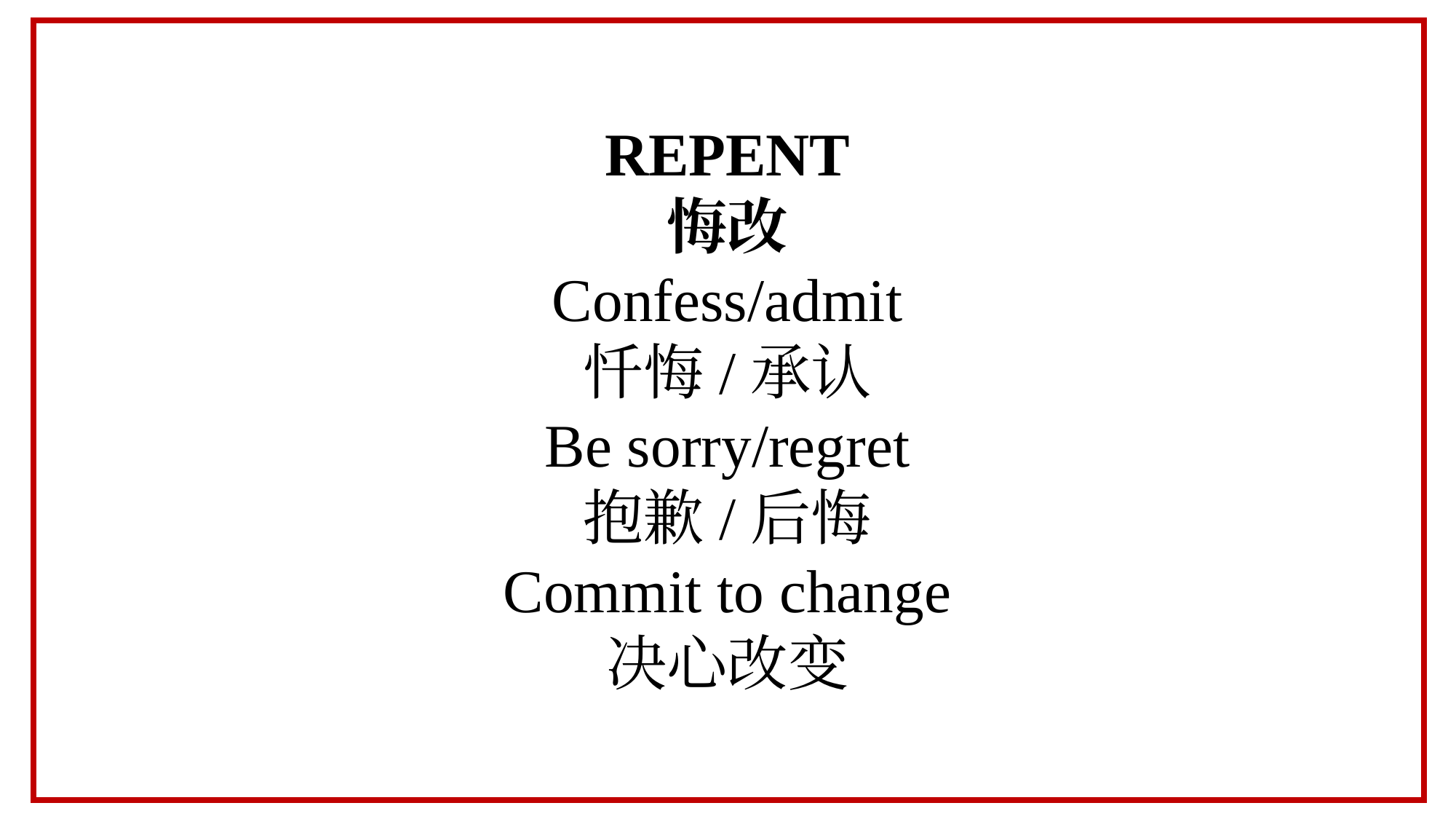

REPENT
悔改
Confess/admit
忏悔/承认
Be sorry/regret
抱歉/后悔
Commit to change
决心改变